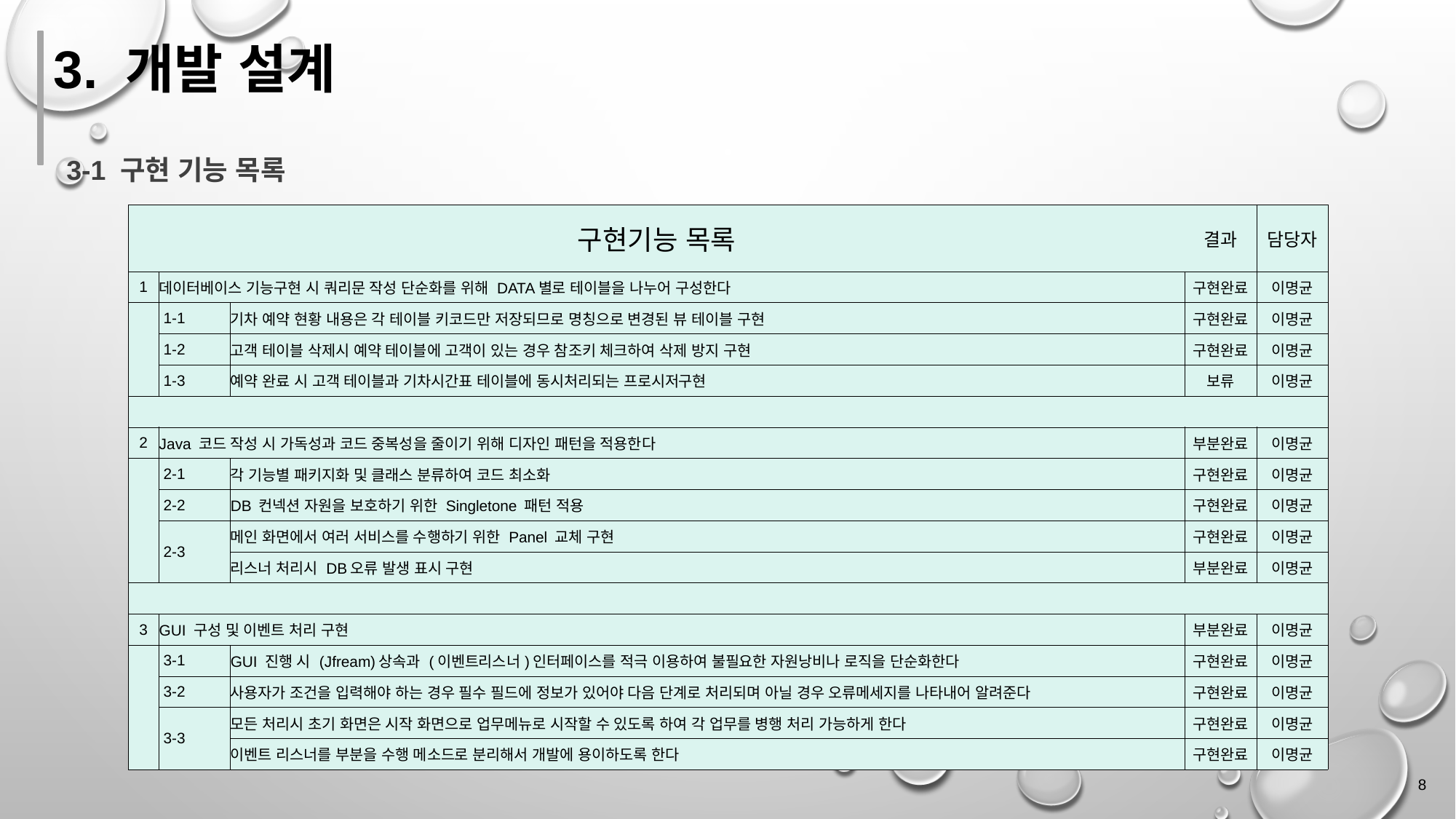

3. 개발 설계

3-1 구현 기능 목록
| 구현기능 목록 |  |  | 결과 | 담당자 |
| --- | --- | --- | --- | --- |
| 1 | 데이터베이스 기능구현 시 쿼리문 작성 단순화를 위해 DATA별로 테이블을 나누어 구성한다 |  | 구현완료 | 이명균 |
|  | 1-1 | 기차 예약 현황 내용은 각 테이블 키코드만 저장되므로 명칭으로 변경된 뷰 테이블 구현 | 구현완료 | 이명균 |
|  | 1-2 | 고객 테이블 삭제시 예약 테이블에 고객이 있는 경우 참조키 체크하여 삭제 방지 구현 | 구현완료 | 이명균 |
|  | 1-3 | 예약 완료 시 고객 테이블과 기차시간표 테이블에 동시처리되는 프로시저구현 | 보류 | 이명균 |
|  |  |  |  |  |
| 2 | Java 코드 작성 시 가독성과 코드 중복성을 줄이기 위해 디자인 패턴을 적용한다 |  | 부분완료 | 이명균 |
|  | 2-1 | 각 기능별 패키지화 및 클래스 분류하여 코드 최소화 | 구현완료 | 이명균 |
|  | 2-2 | DB 컨넥션 자원을 보호하기 위한 Singletone 패턴 적용 | 구현완료 | 이명균 |
|  | 2-3 | 메인 화면에서 여러 서비스를 수행하기 위한 Panel 교체 구현 | 구현완료 | 이명균 |
|  |  | 리스너 처리시 DB오류 발생 표시 구현 | 부분완료 | 이명균 |
|  |  |  |  |  |
| 3 | GUI 구성 및 이벤트 처리 구현 |  | 부분완료 | 이명균 |
|  | 3-1 | GUI 진행 시 (Jfream)상속과 (이벤트리스너)인터페이스를 적극 이용하여 불필요한 자원낭비나 로직을 단순화한다 | 구현완료 | 이명균 |
|  | 3-2 | 사용자가 조건을 입력해야 하는 경우 필수 필드에 정보가 있어야 다음 단계로 처리되며 아닐 경우 오류메세지를 나타내어 알려준다 | 구현완료 | 이명균 |
|  | 3-3 | 모든 처리시 초기 화면은 시작 화면으로 업무메뉴로 시작할 수 있도록 하여 각 업무를 병행 처리 가능하게 한다 | 구현완료 | 이명균 |
|  |  | 이벤트 리스너를 부분을 수행 메소드로 분리해서 개발에 용이하도록 한다 | 구현완료 | 이명균 |
8